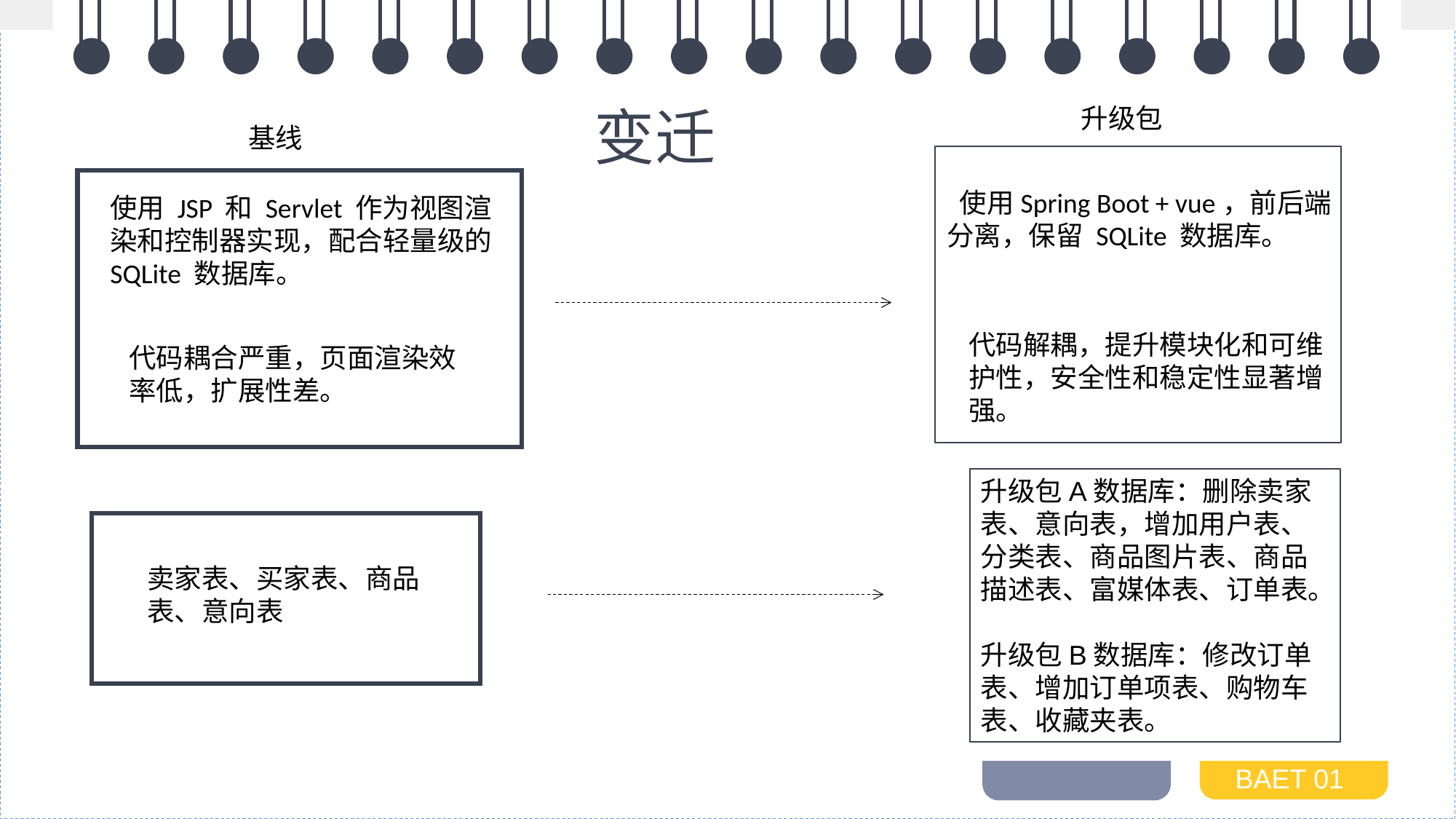

变迁
升级包
基线

 使用Spring Boot + vue，前后端分离，保留 SQLite 数据库。
使用 JSP 和 Servlet 作为视图渲染和控制器实现，配合轻量级的 SQLite 数据库。
代码解耦，提升模块化和可维护性，安全性和稳定性显著增强。
代码耦合严重，页面渲染效率低，扩展性差。
升级包A数据库：删除卖家表、意向表，增加用户表、分类表、商品图片表、商品描述表、富媒体表、订单表。

升级包B数据库：修改订单表、增加订单项表、购物车表、收藏夹表。

卖家表、买家表、商品表、意向表

BAET 01